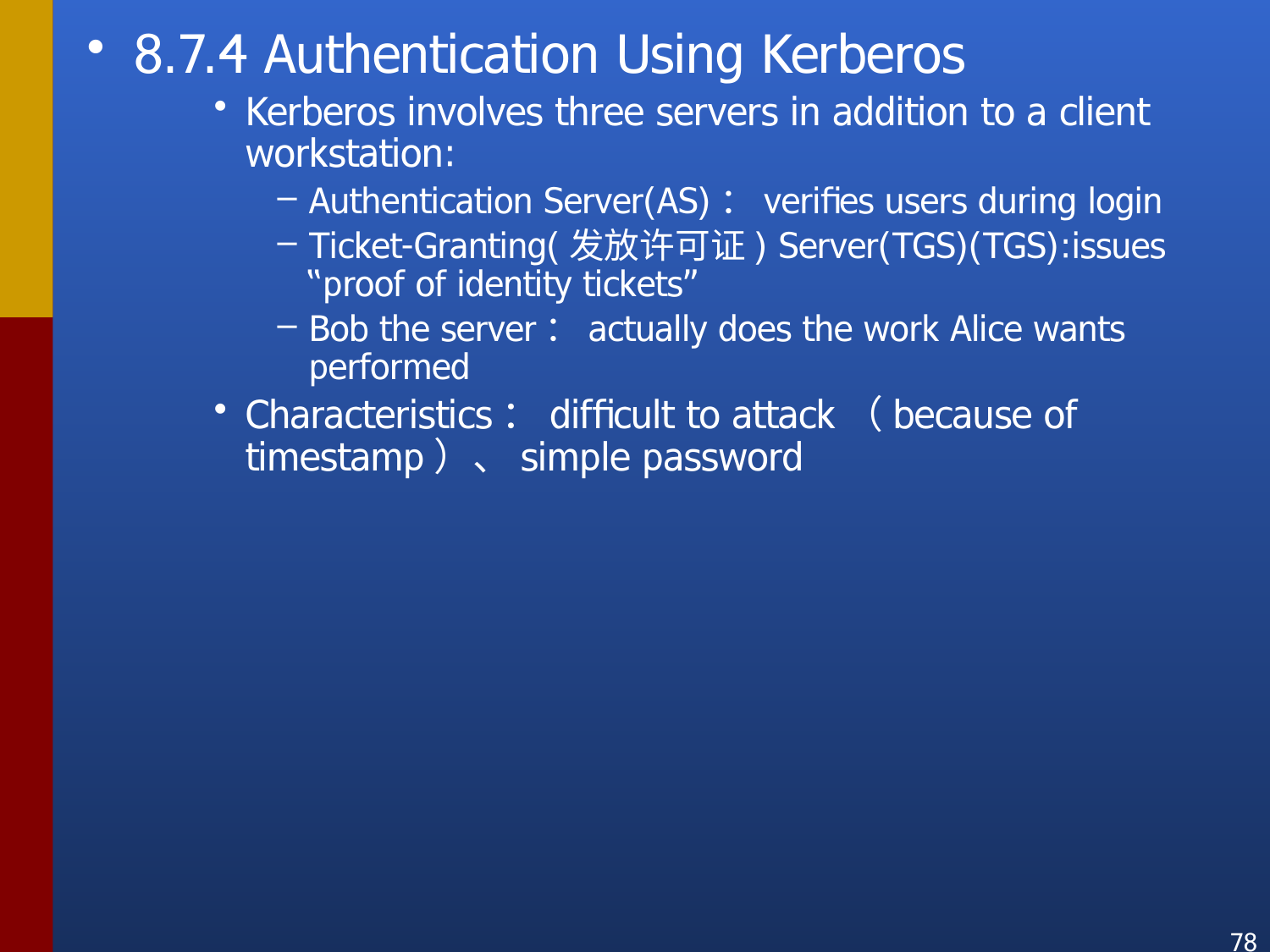

8.7.4 Authentication Using Kerberos
Kerberos involves three servers in addition to a client workstation:
Authentication Server(AS)：verifies users during login
Ticket-Granting(发放许可证) Server(TGS)(TGS):issues “proof of identity tickets”
Bob the server：actually does the work Alice wants performed
Characteristics：difficult to attack（because of timestamp）、simple password
78